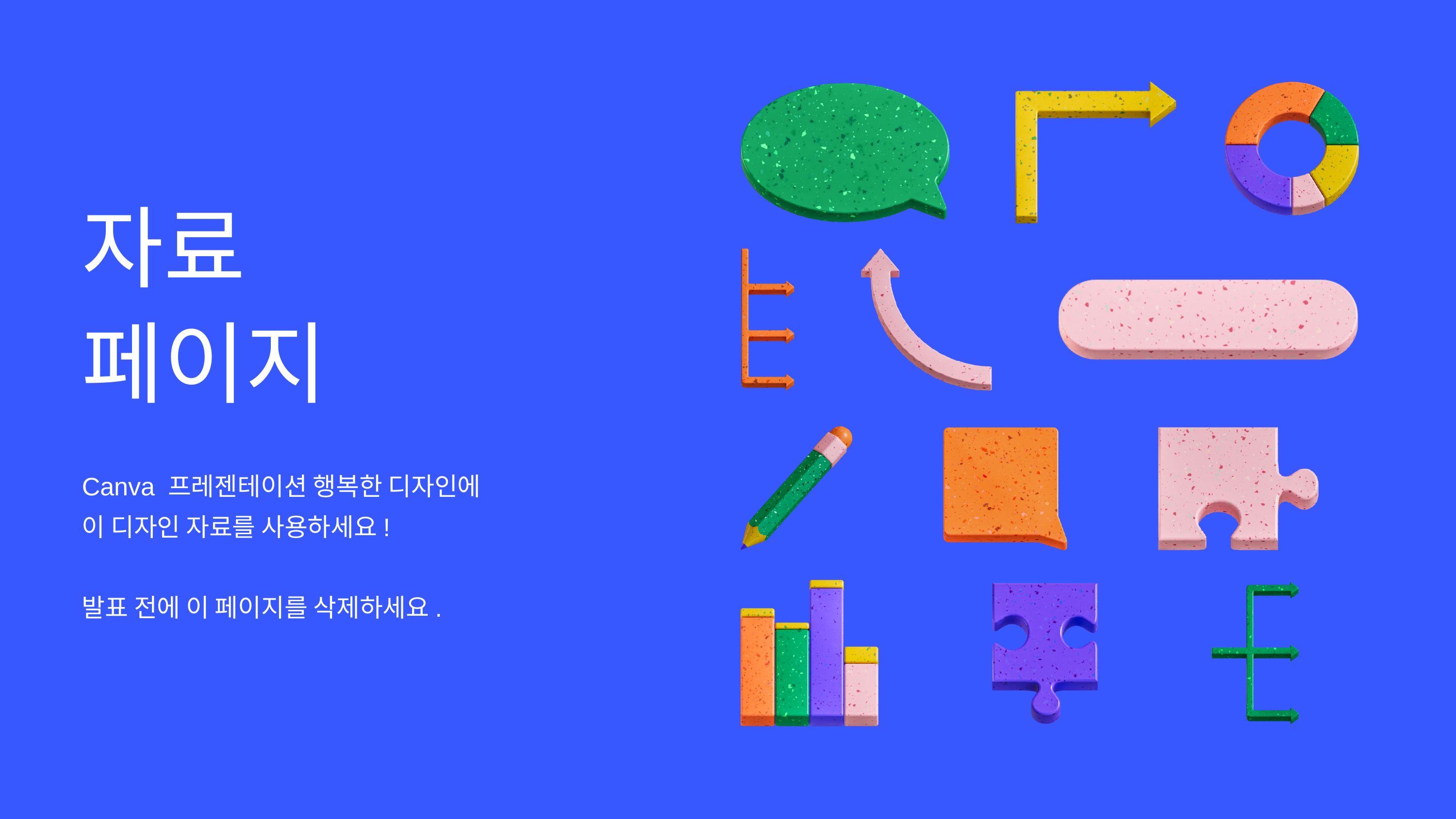

자료
페이지
Canva 프레젠테이션 행복한 디자인에
이 디자인 자료를 사용하세요!

발표 전에 이 페이지를 삭제하세요.